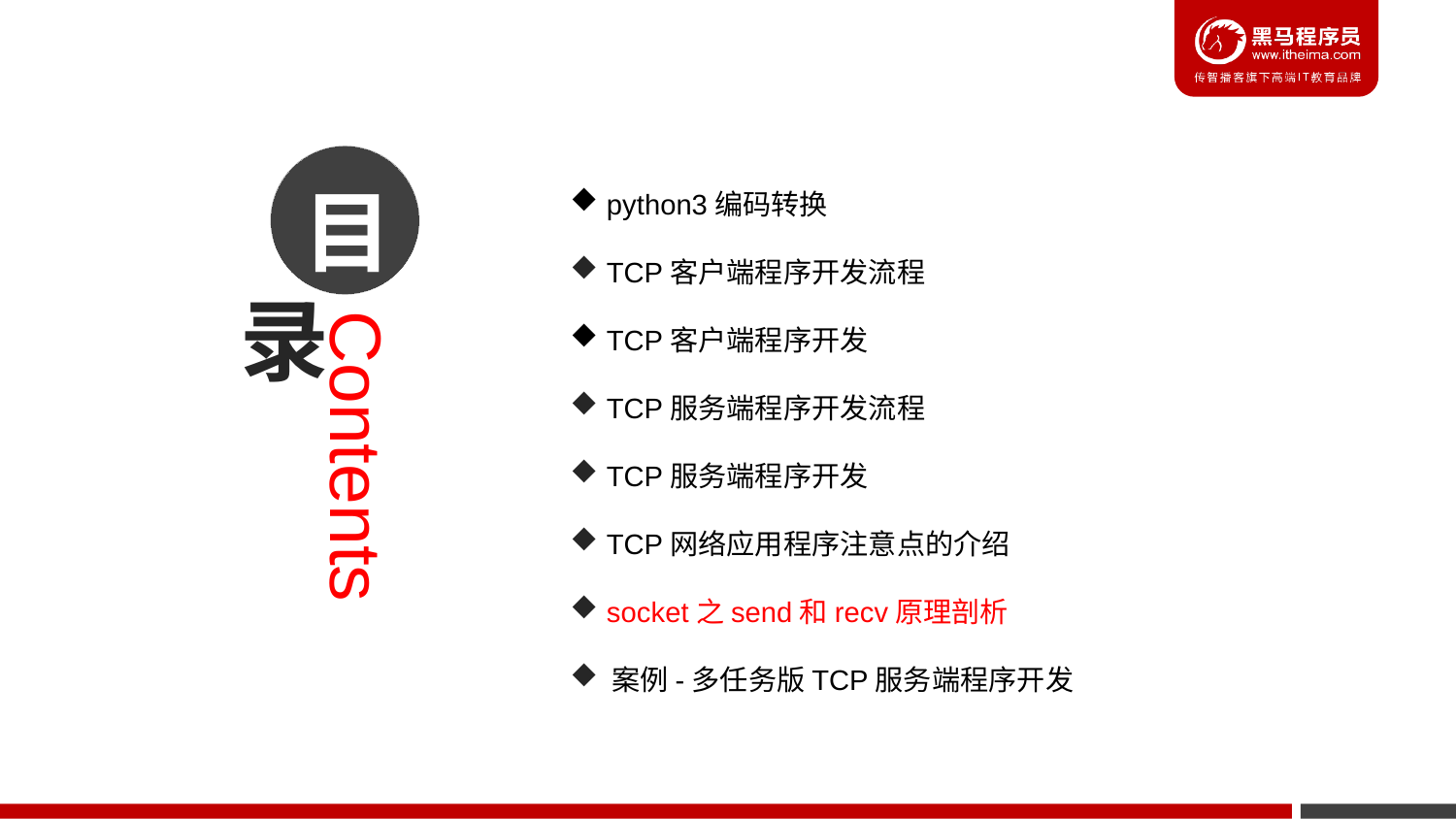

目
 python3编码转换
 TCP客户端程序开发流程
 TCP客户端程序开发
 TCP服务端程序开发流程
 TCP服务端程序开发
 TCP网络应用程序注意点的介绍
 socket之send和recv原理剖析
 案例-多任务版TCP服务端程序开发
录
Contents